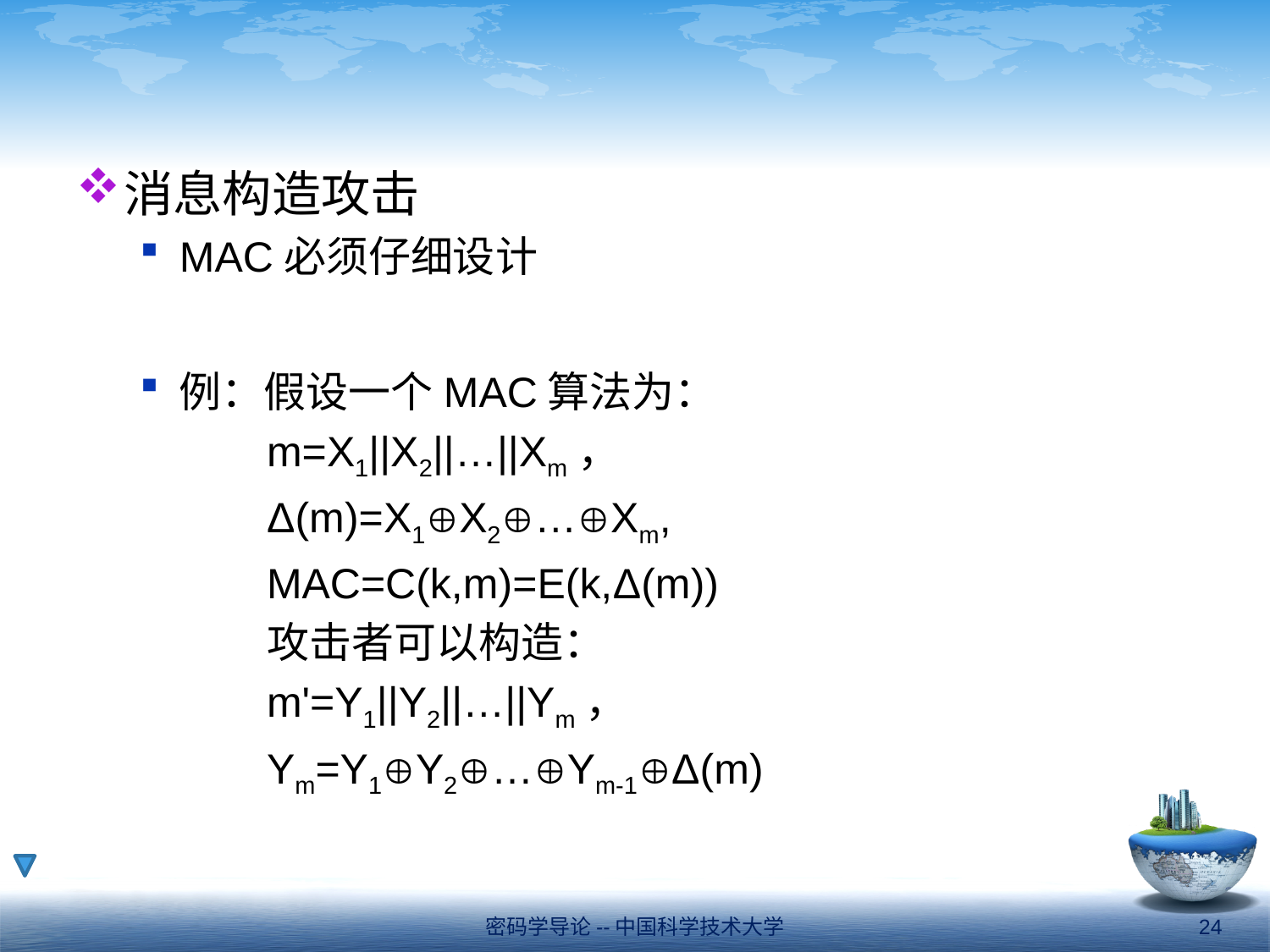

#
消息构造攻击
MAC必须仔细设计

例：假设一个MAC算法为：
	m=X1||X2||…||Xm，
	Δ(m)=X1⊕X2⊕…⊕Xm,
	MAC=C(k,m)=E(k,Δ(m))
	攻击者可以构造：
	m'=Y1||Y2||…||Ym，
	Ym=Y1⊕Y2⊕…⊕Ym-1⊕Δ(m)

密码学导论--中国科学技术大学
24